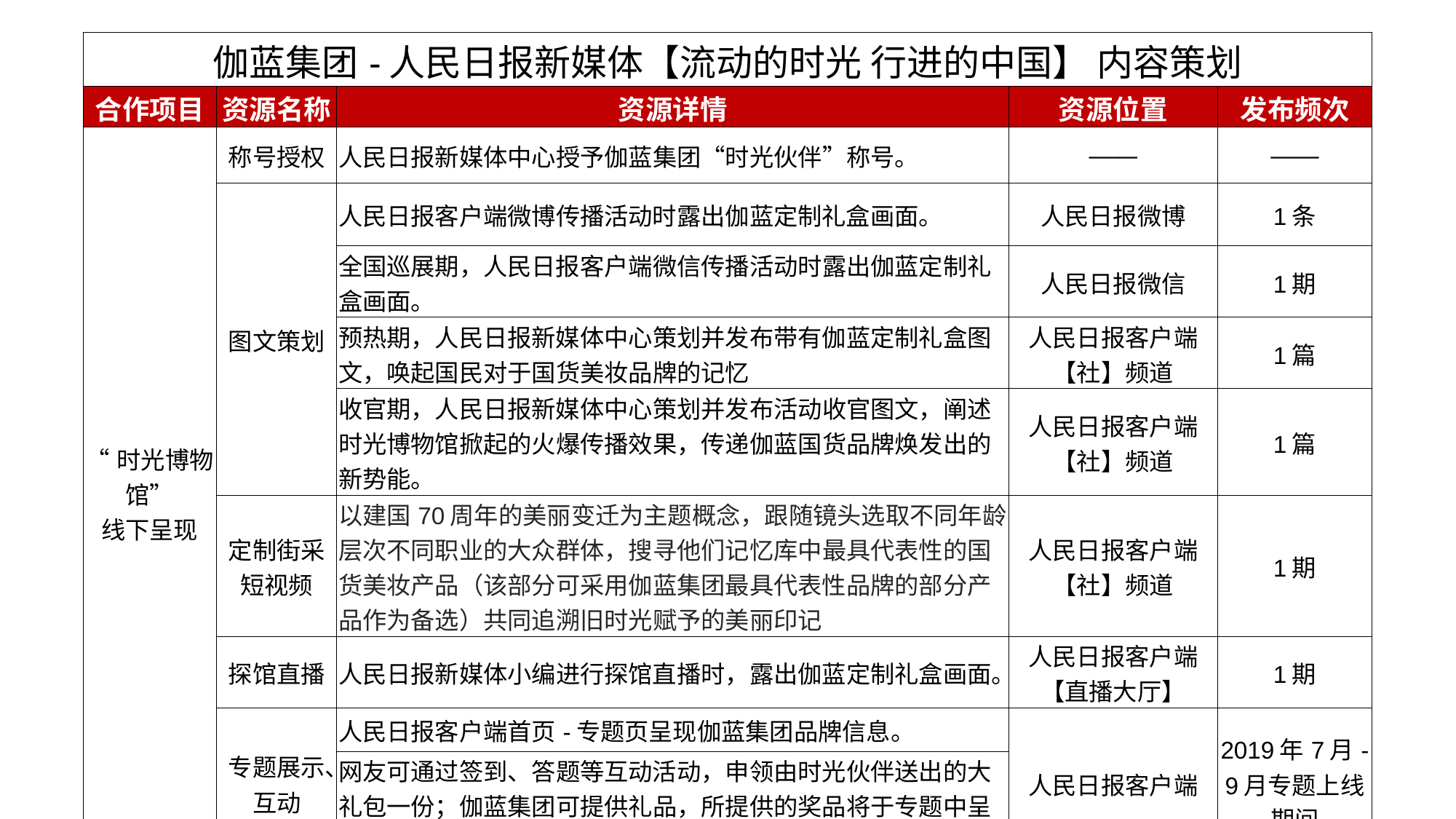

| 伽蓝集团-人民日报新媒体【流动的时光 行进的中国】 内容策划 |  |  |  |  |
| --- | --- | --- | --- | --- |
| 合作项目 | 资源名称 | 资源详情 | 资源位置 | 发布频次 |
| “时光博物馆” 线下呈现 | 称号授权 | 人民日报新媒体中心授予伽蓝集团“时光伙伴”称号。 | —— | —— |
|  | 图文策划 | 人民日报客户端微博传播活动时露出伽蓝定制礼盒画面。 | 人民日报微博 | 1条 |
|  |  | 全国巡展期，人民日报客户端微信传播活动时露出伽蓝定制礼盒画面。 | 人民日报微信 | 1期 |
|  |  | 预热期，人民日报新媒体中心策划并发布带有伽蓝定制礼盒图文，唤起国民对于国货美妆品牌的记忆 | 人民日报客户端【社】频道 | 1篇 |
|  |  | 收官期，人民日报新媒体中心策划并发布活动收官图文，阐述时光博物馆掀起的火爆传播效果，传递伽蓝国货品牌焕发出的新势能。 | 人民日报客户端【社】频道 | 1篇 |
|  | 定制街采短视频 | 以建国70周年的美丽变迁为主题概念，跟随镜头选取不同年龄层次不同职业的大众群体，搜寻他们记忆库中最具代表性的国货美妆产品（该部分可采用伽蓝集团最具代表性品牌的部分产品作为备选）共同追溯旧时光赋予的美丽印记 | 人民日报客户端【社】频道 | 1期 |
|  | 探馆直播 | 人民日报新媒体小编进行探馆直播时，露出伽蓝定制礼盒画面。 | 人民日报客户端【直播大厅】 | 1期 |
|  | 专题展示、互动 | 人民日报客户端首页-专题页呈现伽蓝集团品牌信息。 | 人民日报客户端 | 2019年7月-9月专题上线期间 |
|  |  | 网友可通过签到、答题等互动活动，申领由时光伙伴送出的大礼包一份；伽蓝集团可提供礼品，所提供的奖品将于专题中呈现。 |  |  |